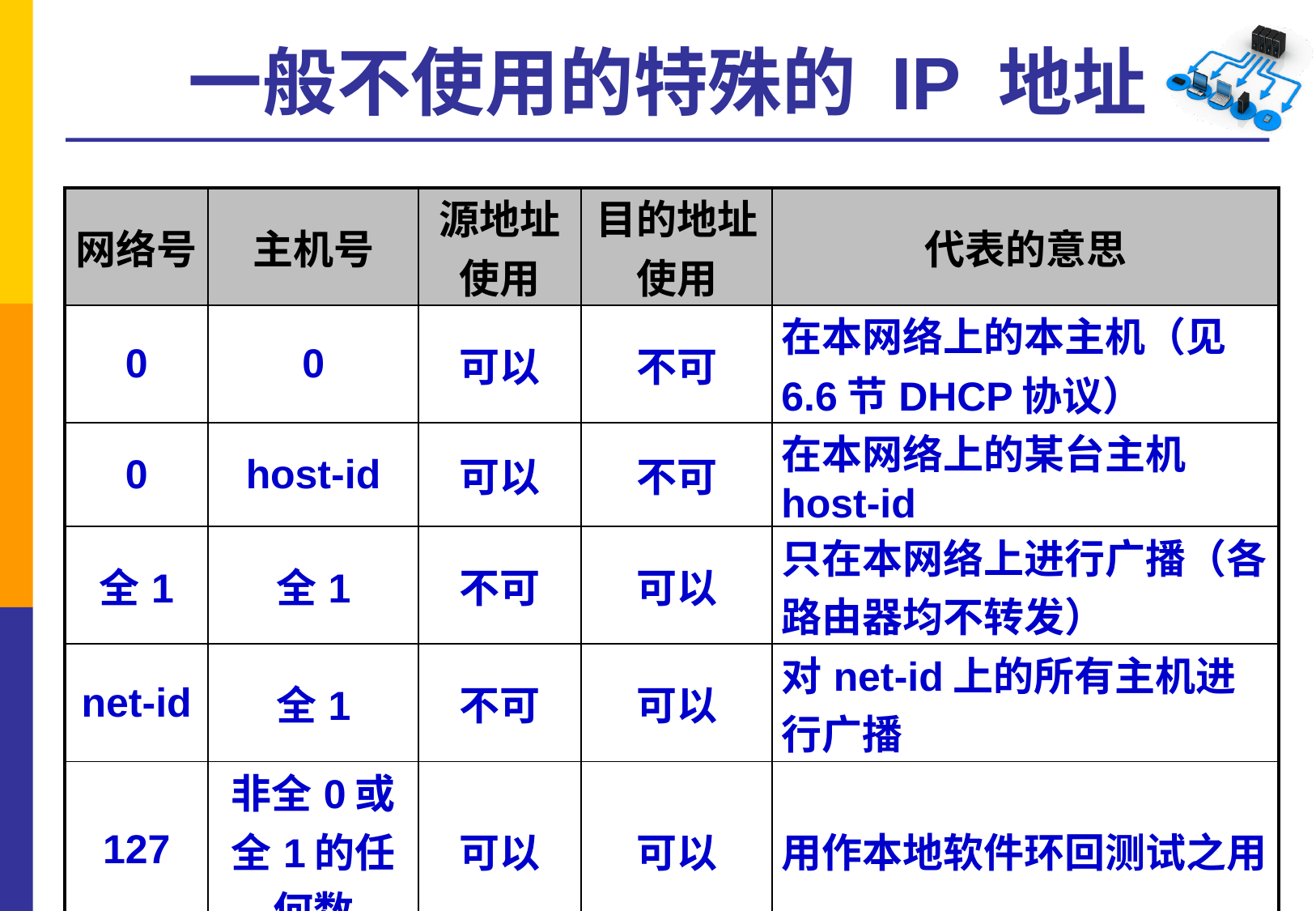

# 一般不使用的特殊的 IP 地址
| 网络号 | 主机号 | 源地址 使用 | 目的地址 使用 | 代表的意思 |
| --- | --- | --- | --- | --- |
| 0 | 0 | 可以 | 不可 | 在本网络上的本主机（见6.6节DHCP协议） |
| 0 | host-id | 可以 | 不可 | 在本网络上的某台主机host-id |
| 全1 | 全1 | 不可 | 可以 | 只在本网络上进行广播（各路由器均不转发） |
| net-id | 全1 | 不可 | 可以 | 对net-id上的所有主机进行广播 |
| 127 | 非全0或全1的任何数 | 可以 | 可以 | 用作本地软件环回测试之用 |